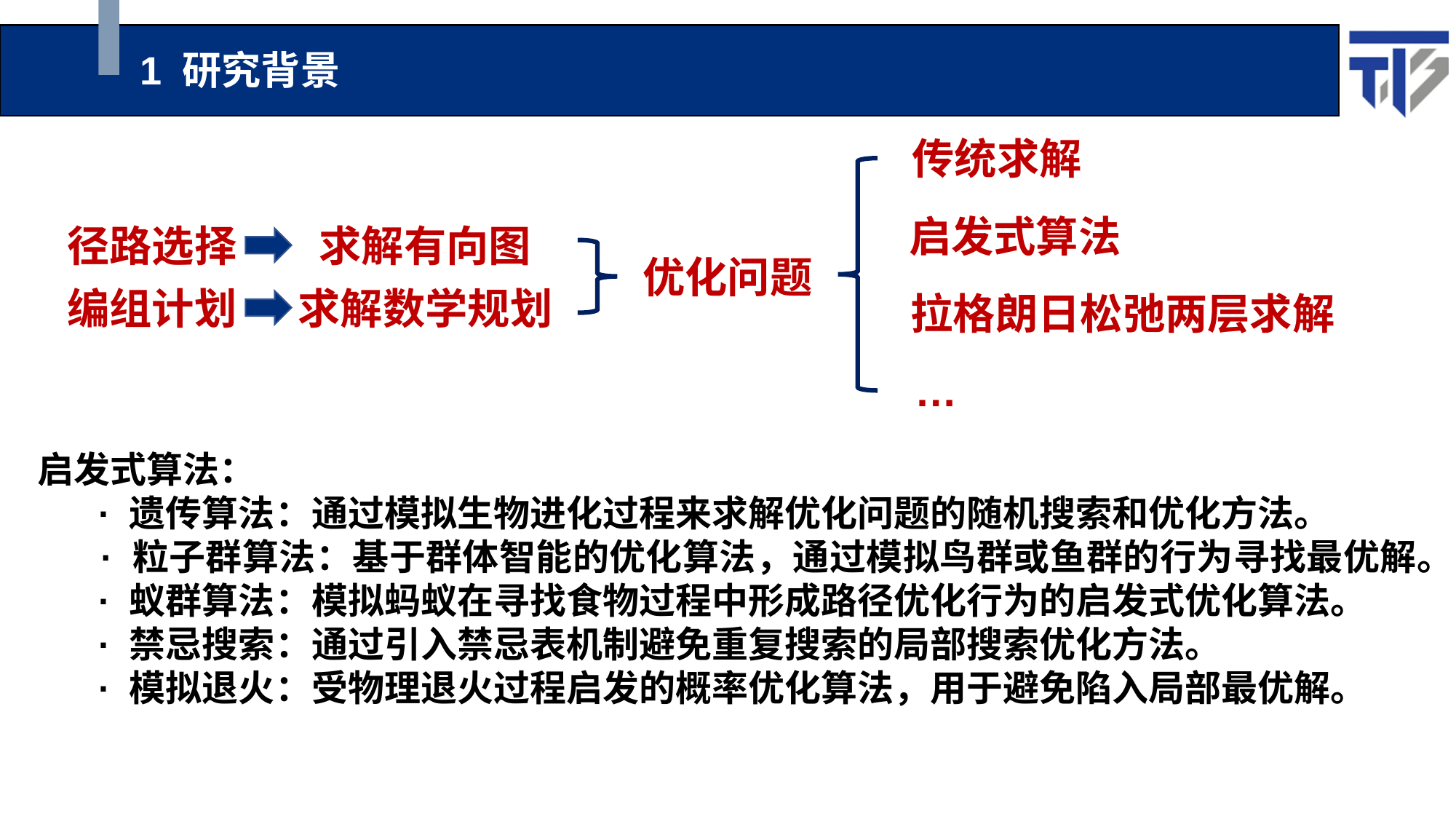

1 研究背景
传统求解

启发式算法
径路选择
求解有向图

优化问题
编组计划
求解数学规划
拉格朗日松弛两层求解

…
启发式算法：
      · 遗传算法：通过模拟生物进化过程来求解优化问题的随机搜索和优化方法。
      · 粒子群算法：基于群体智能的优化算法，通过模拟鸟群或鱼群的行为寻找最优解。
      · 蚁群算法：模拟蚂蚁在寻找食物过程中形成路径优化行为的启发式优化算法。
      · 禁忌搜索：通过引入禁忌表机制避免重复搜索的局部搜索优化方法。
      · 模拟退火：受物理退火过程启发的概率优化算法，用于避免陷入局部最优解。